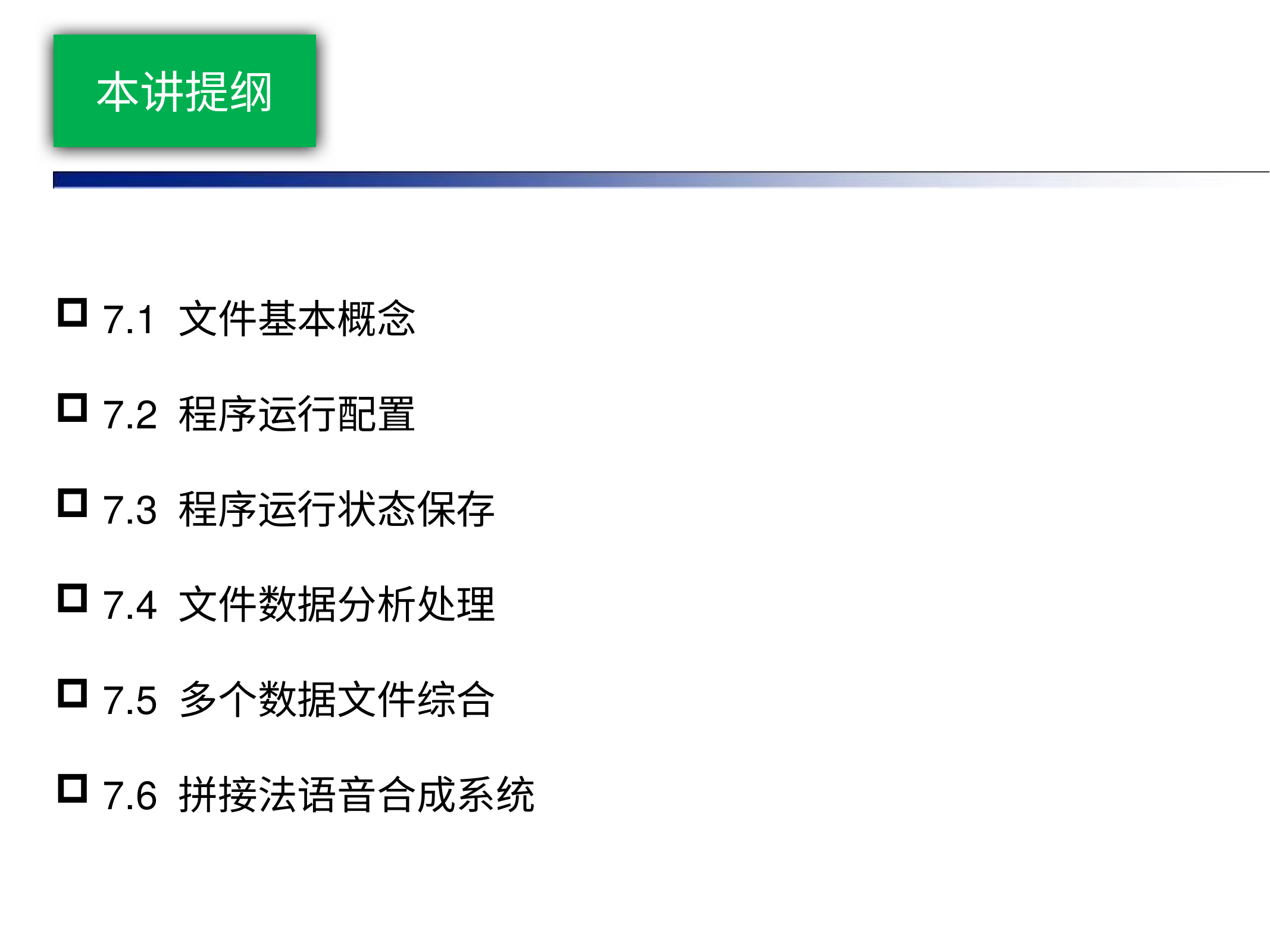

# 本讲提纲
 7.1 文件基本概念
 7.2 程序运行配置
 7.3 程序运行状态保存
 7.4 文件数据分析处理
 7.5 多个数据文件综合
 7.6 拼接法语音合成系统